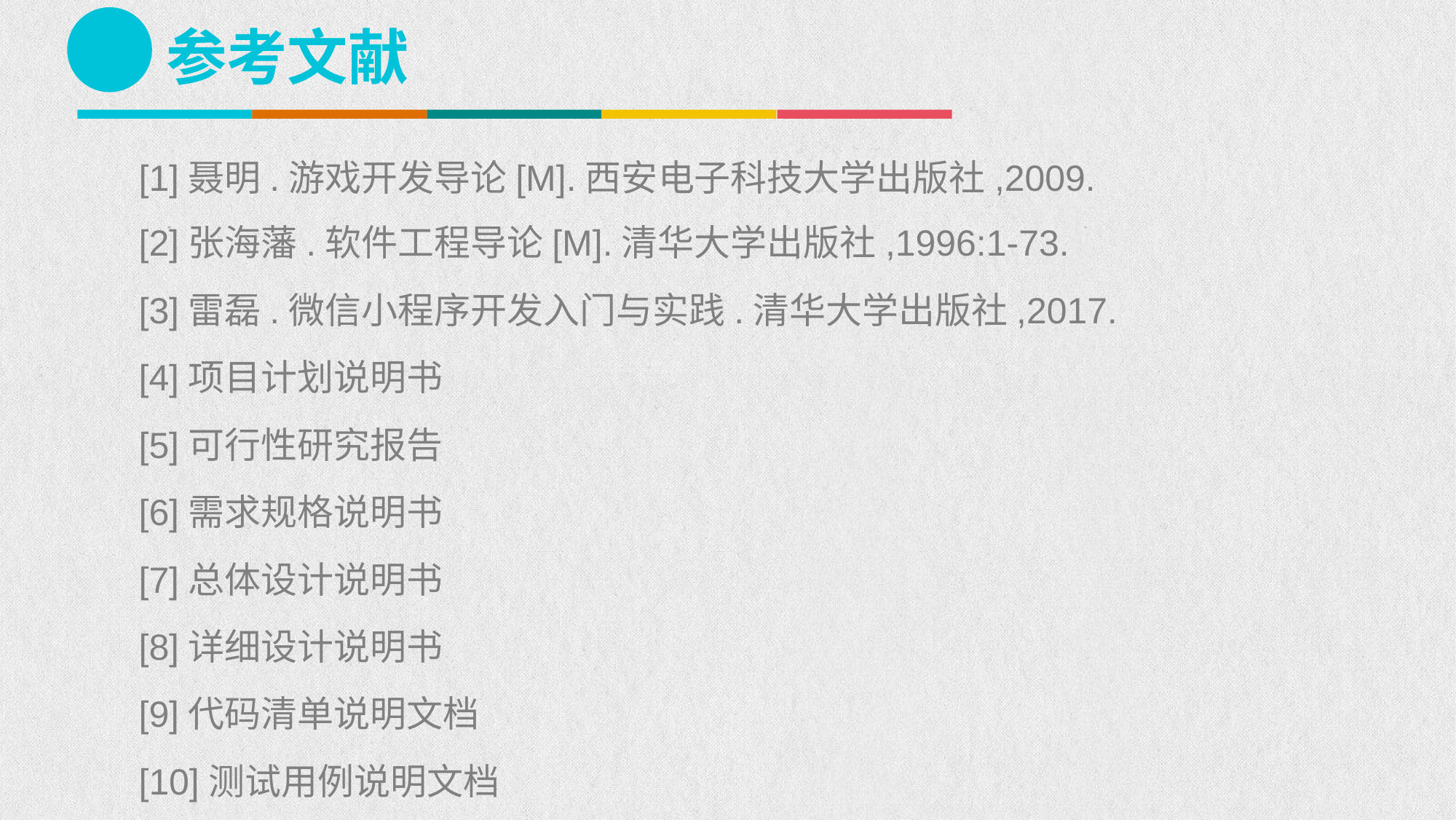

参考文献

[1]聂明.游戏开发导论[M].西安电子科技大学出版社,2009.
[2]张海藩.软件工程导论[M].清华大学出版社,1996:1-73.
[3]雷磊.微信小程序开发入门与实践.清华大学出版社,2017.
[4]项目计划说明书
[5]可行性研究报告
[6]需求规格说明书
[7]总体设计说明书
[8]详细设计说明书
[9]代码清单说明文档
[10]测试用例说明文档